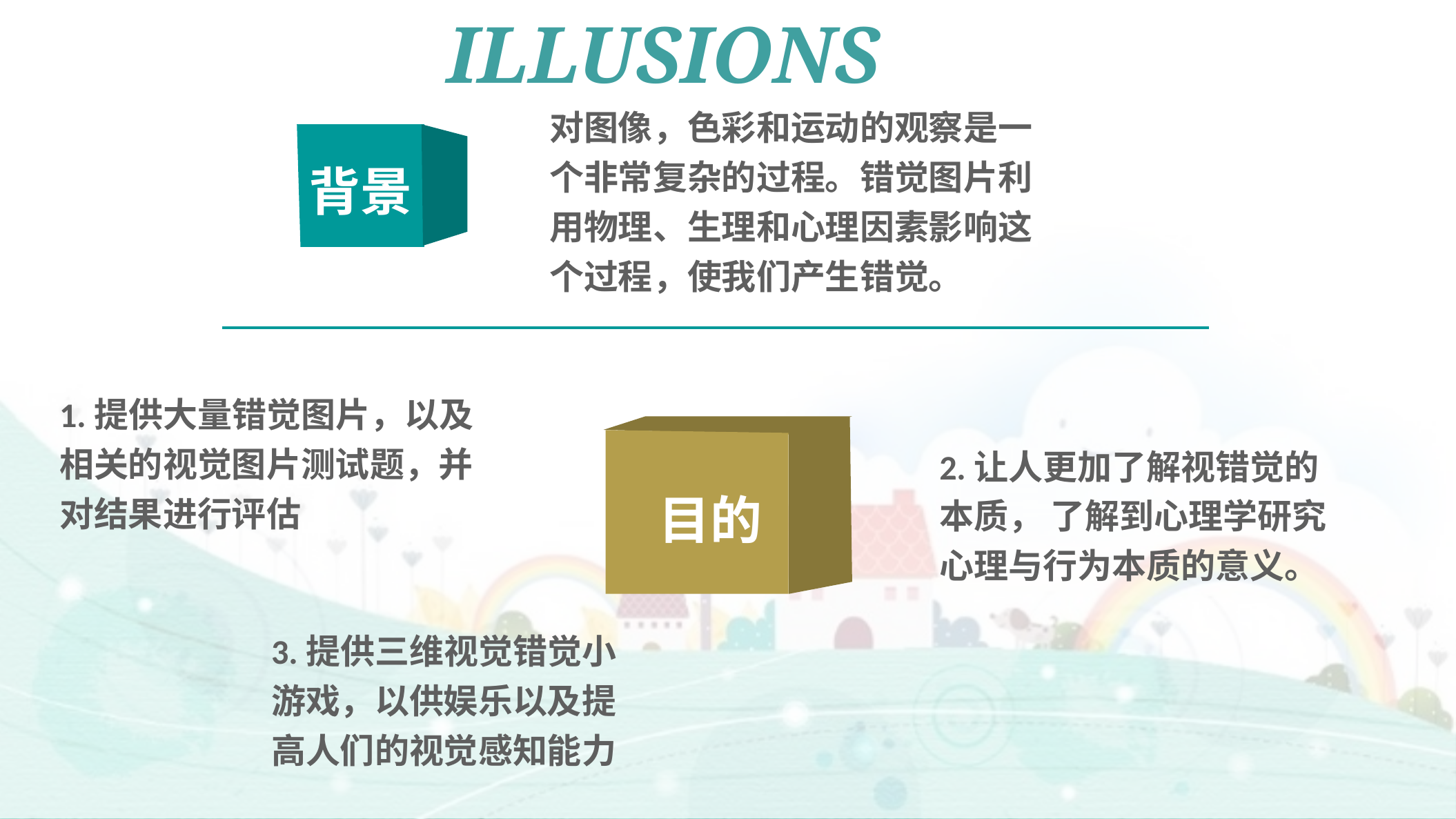

Illusions
对图像，色彩和运动的观察是一个非常复杂的过程。错觉图片利用物理、生理和心理因素影响这个过程，使我们产生错觉。

背景
1.提供大量错觉图片，以及相关的视觉图片测试题，并对结果进行评估

目的
2.让人更加了解视错觉的本质， 了解到心理学研究心理与行为本质的意义。
3.提供三维视觉错觉小游戏，以供娱乐以及提高人们的视觉感知能力